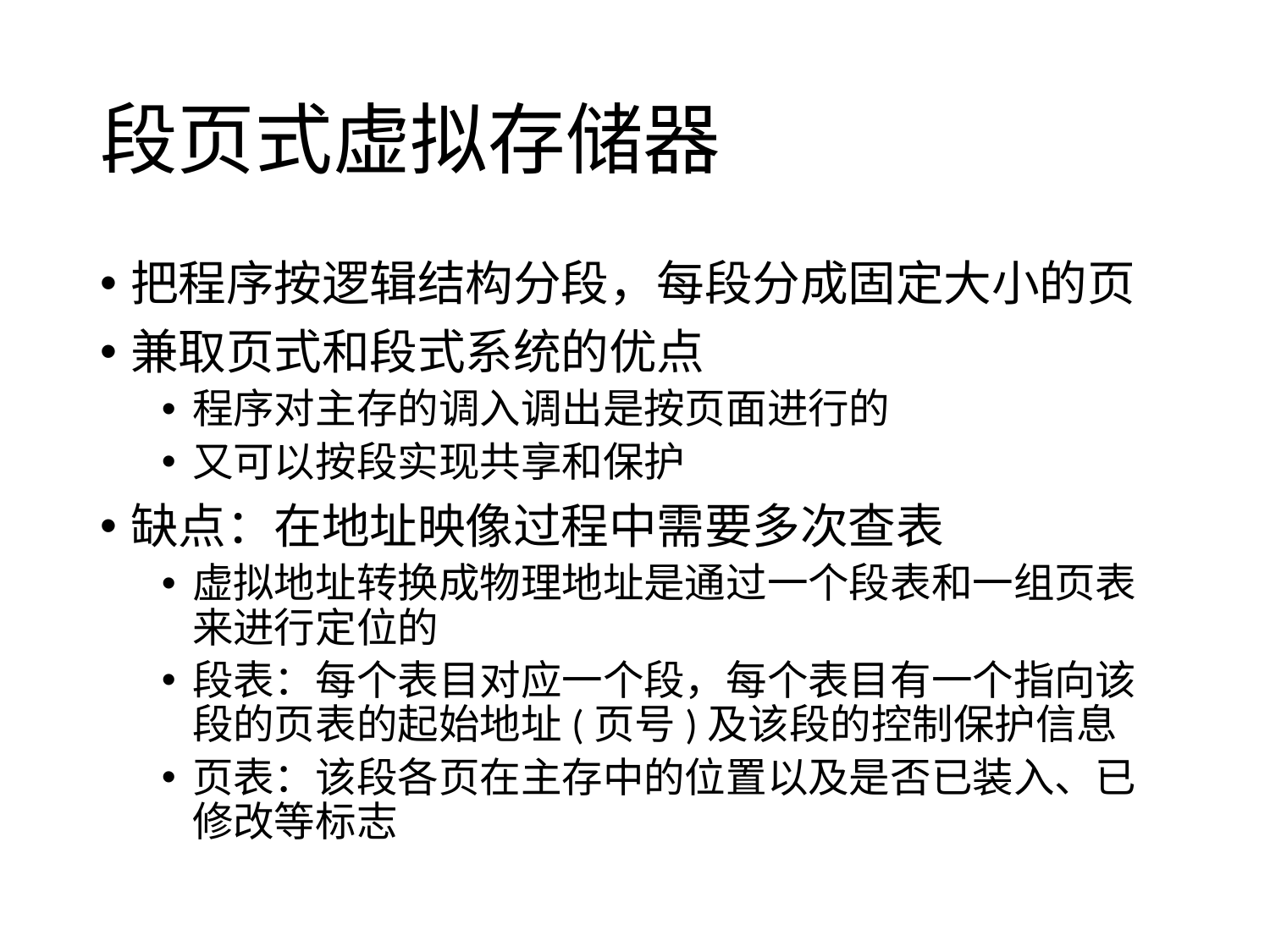

# 段页式虚拟存储器
把程序按逻辑结构分段，每段分成固定大小的页
兼取页式和段式系统的优点
程序对主存的调入调出是按页面进行的
又可以按段实现共享和保护
缺点：在地址映像过程中需要多次查表
虚拟地址转换成物理地址是通过一个段表和一组页表来进行定位的
段表：每个表目对应一个段，每个表目有一个指向该段的页表的起始地址(页号)及该段的控制保护信息
页表：该段各页在主存中的位置以及是否已装入、已修改等标志